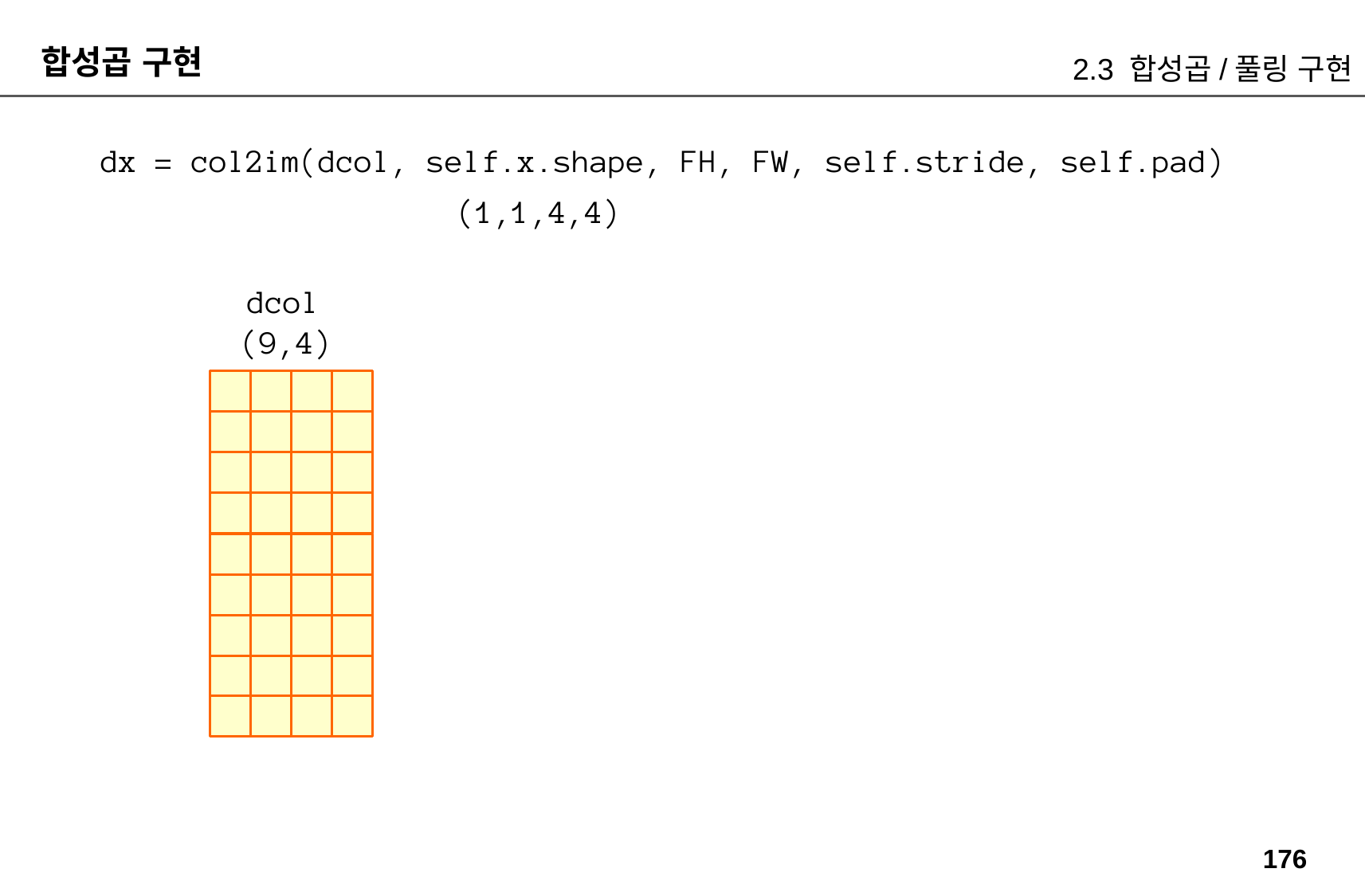

합성곱 구현
2.3 합성곱/풀링 구현
dx = col2im(dcol, self.x.shape, FH, FW, self.stride, self.pad)
(1,1,4,4)
dcol
(9,4)